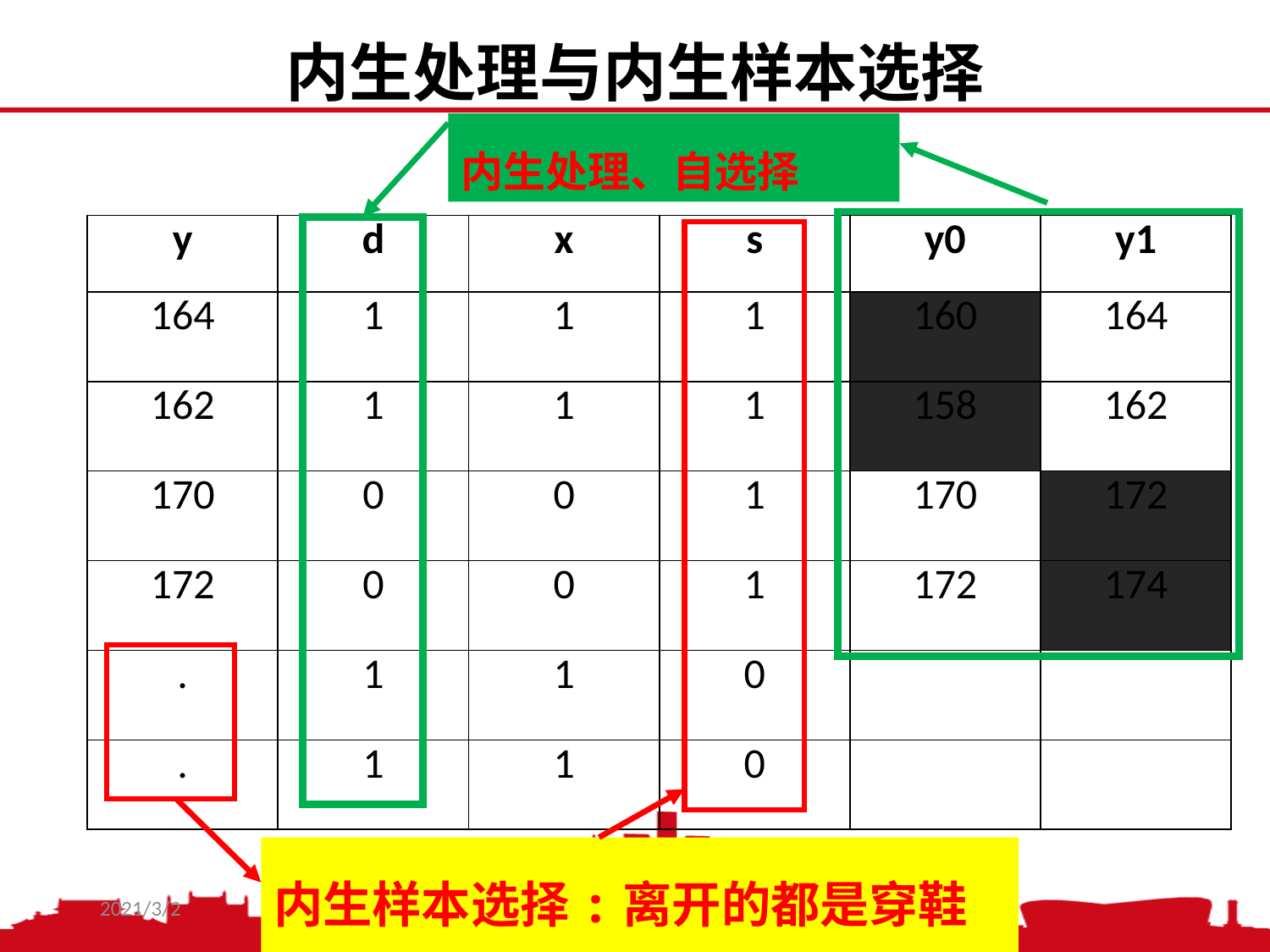

内生处理与内生样本选择
内生处理、自选择

| y | d | x | s | y0 | y1 |
| --- | --- | --- | --- | --- | --- |
| 164 | 1 | 1 | 1 | 160 | 164 |
| 162 | 1 | 1 | 1 | 158 | 162 |
| 170 | 0 | 0 | 1 | 170 | 172 |
| 172 | 0 | 0 | 1 | 172 | 174 |
| . | 1 | 1 | 0 |  |  |
| . | 1 | 1 | 0 |  |  |

内生样本选择:离开的都是穿鞋的
2021/3/2
中国人民大学，陈传波